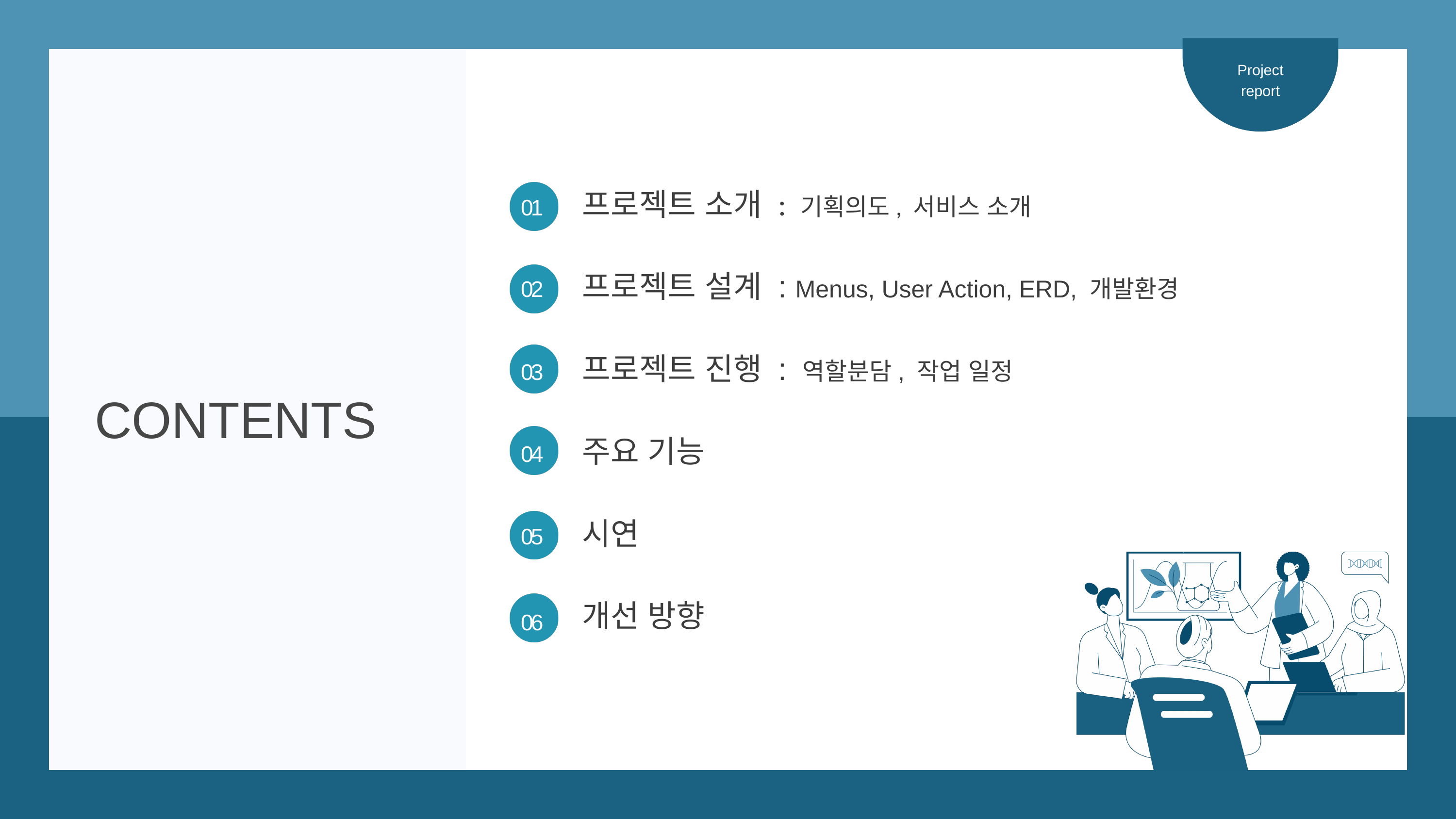

Project
report

프로젝트 소개 : 기획의도, 서비스 소개
01

프로젝트 설계 : Menus, User Action, ERD, 개발환경
02

프로젝트 진행 : 역할분담, 작업 일정
03
CONTENTS

주요 기능
04

시연
05

개선 방향
06